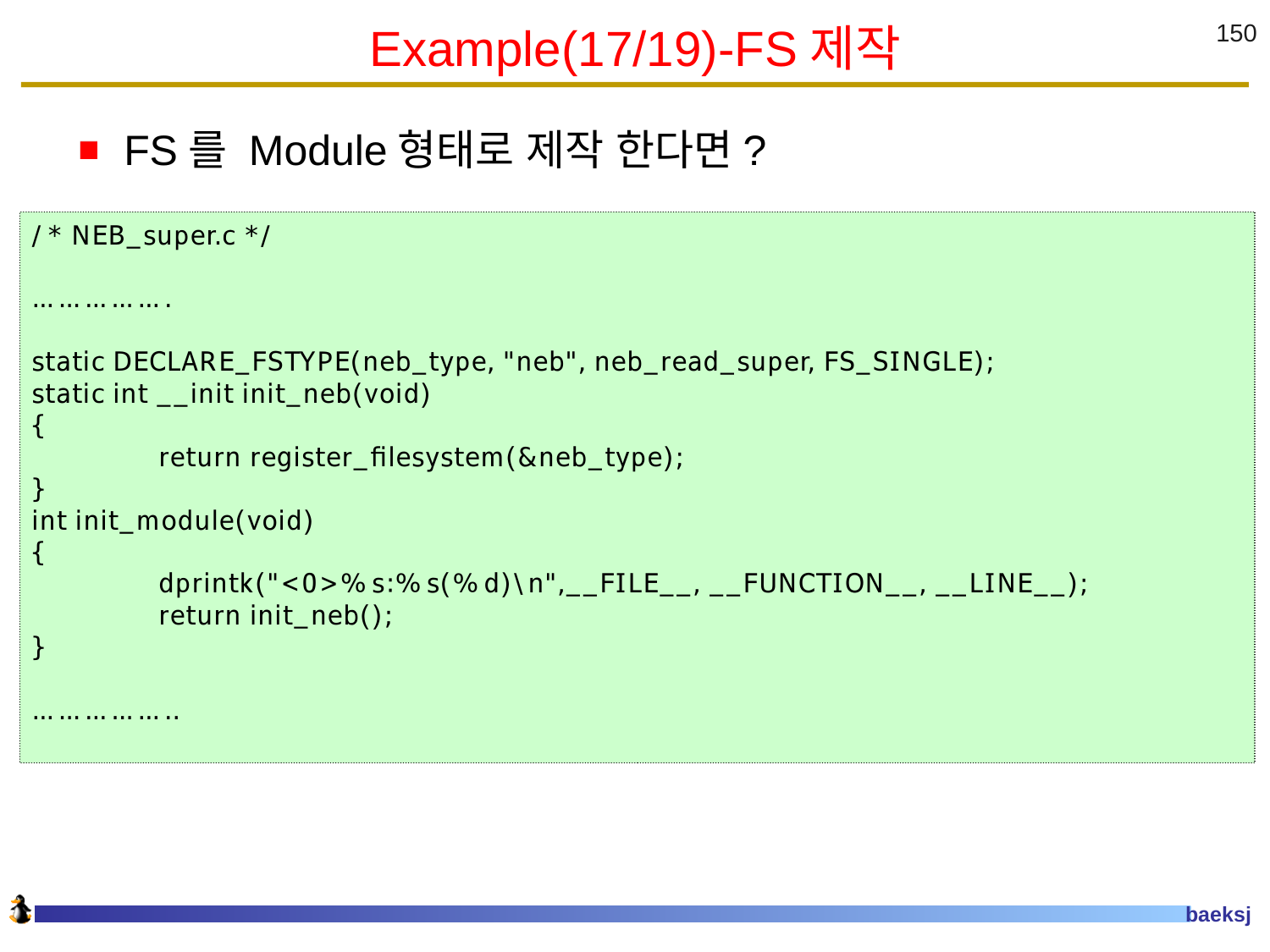

# Example(17/19)-FS제작
150
FS를 Module형태로 제작 한다면?
/* NEB_super.c */

…………….

static DECLARE_FSTYPE(neb_type, "neb", neb_read_super, FS_SINGLE);
static int __init init_neb(void)
{
	return register_filesystem(&neb_type);
}
int init_module(void)
{
	dprintk("<0>%s:%s(%d)\n",__FILE__, __FUNCTION__, __LINE__);
	return init_neb();
}

……………..